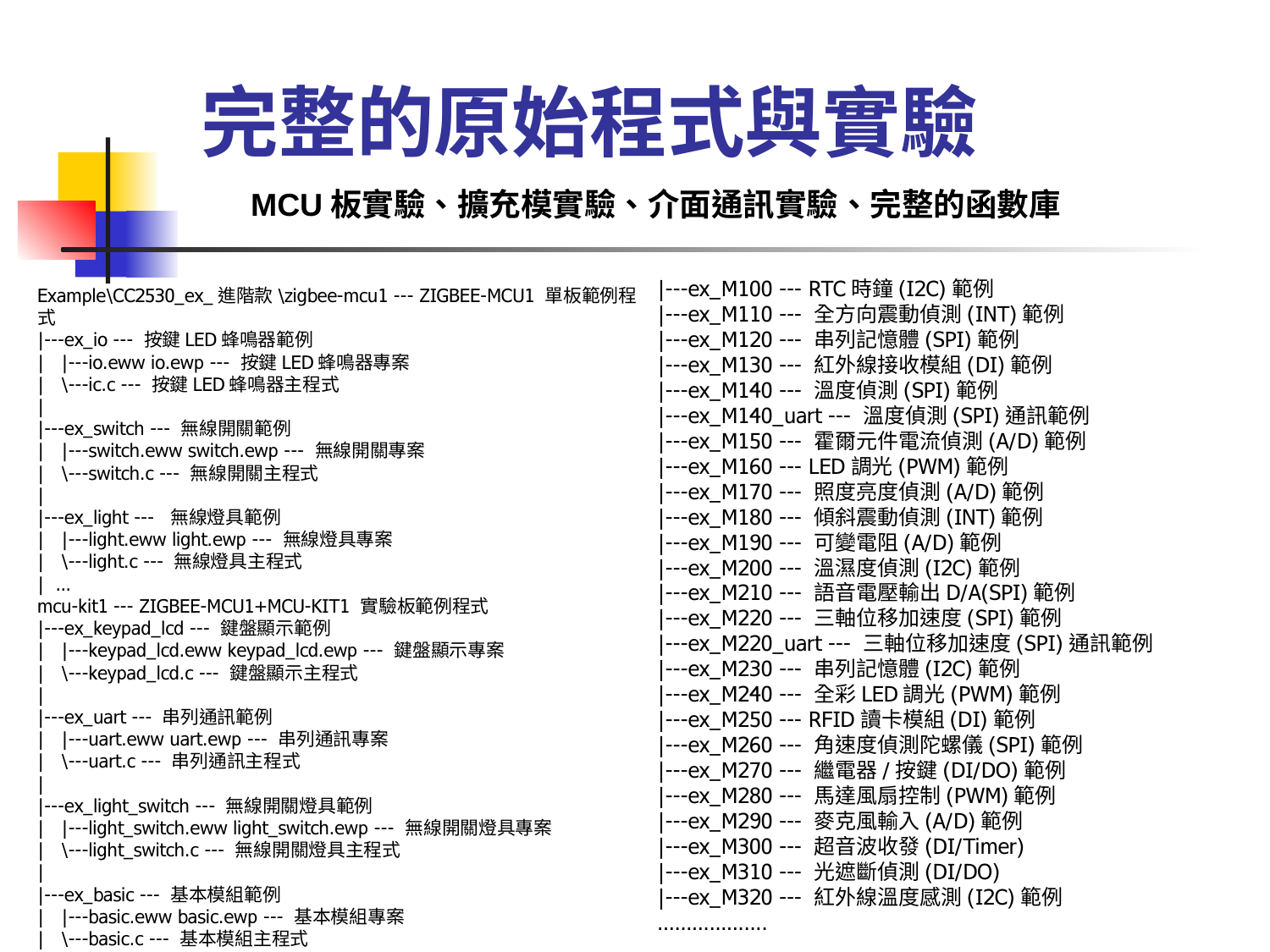

# 完整的原始程式與實驗
MCU板實驗、擴充模實驗、介面通訊實驗、完整的函數庫
|---ex_M100 --- RTC時鐘(I2C)範例
|---ex_M110 --- 全方向震動偵測(INT)範例
|---ex_M120 --- 串列記憶體(SPI)範例
|---ex_M130 --- 紅外線接收模組(DI)範例
|---ex_M140 --- 溫度偵測(SPI)範例
|---ex_M140_uart --- 溫度偵測(SPI)通訊範例
|---ex_M150 --- 霍爾元件電流偵測(A/D)範例
|---ex_M160 --- LED調光(PWM)範例
|---ex_M170 --- 照度亮度偵測(A/D)範例
|---ex_M180 --- 傾斜震動偵測(INT)範例
|---ex_M190 --- 可變電阻(A/D)範例
|---ex_M200 --- 溫濕度偵測(I2C)範例
|---ex_M210 --- 語音電壓輸出D/A(SPI)範例
|---ex_M220 --- 三軸位移加速度(SPI)範例
|---ex_M220_uart --- 三軸位移加速度(SPI)通訊範例
|---ex_M230 --- 串列記憶體(I2C)範例
|---ex_M240 --- 全彩LED調光(PWM)範例
|---ex_M250 --- RFID讀卡模組(DI)範例
|---ex_M260 --- 角速度偵測陀螺儀(SPI)範例
|---ex_M270 --- 繼電器/按鍵(DI/DO)範例
|---ex_M280 --- 馬達風扇控制(PWM)範例
|---ex_M290 --- 麥克風輸入(A/D)範例
|---ex_M300 --- 超音波收發(DI/Timer)
|---ex_M310 --- 光遮斷偵測(DI/DO)
|---ex_M320 --- 紅外線溫度感測(I2C)範例
……………….
Example\CC2530_ex_進階款\zigbee-mcu1 --- ZIGBEE-MCU1 單板範例程式
|---ex_io --- 按鍵LED蜂鳴器範例
|   |---io.eww io.ewp --- 按鍵LED蜂鳴器專案
|   \---ic.c --- 按鍵LED蜂鳴器主程式
|
|---ex_switch --- 無線開關範例
|   |---switch.eww switch.ewp --- 無線開關專案
|   \---switch.c --- 無線開關主程式
|
|---ex_light ---  無線燈具範例
|   |---light.eww light.ewp --- 無線燈具專案
|   \---light.c --- 無線燈具主程式
|  …
mcu-kit1 --- ZIGBEE-MCU1+MCU-KIT1 實驗板範例程式
|---ex_keypad_lcd --- 鍵盤顯示範例
|   |---keypad_lcd.eww keypad_lcd.ewp --- 鍵盤顯示專案
|   \---keypad_lcd.c --- 鍵盤顯示主程式
|
|---ex_uart --- 串列通訊範例
|   |---uart.eww uart.ewp --- 串列通訊專案
|   \---uart.c --- 串列通訊主程式
|
|---ex_light_switch --- 無線開關燈具範例
|   |---light_switch.eww light_switch.ewp --- 無線開關燈具專案
|   \---light_switch.c --- 無線開關燈具主程式
|
|---ex_basic --- 基本模組範例
|   |---basic.eww basic.ewp --- 基本模組專案
|   \---basic.c --- 基本模組主程式
|   …